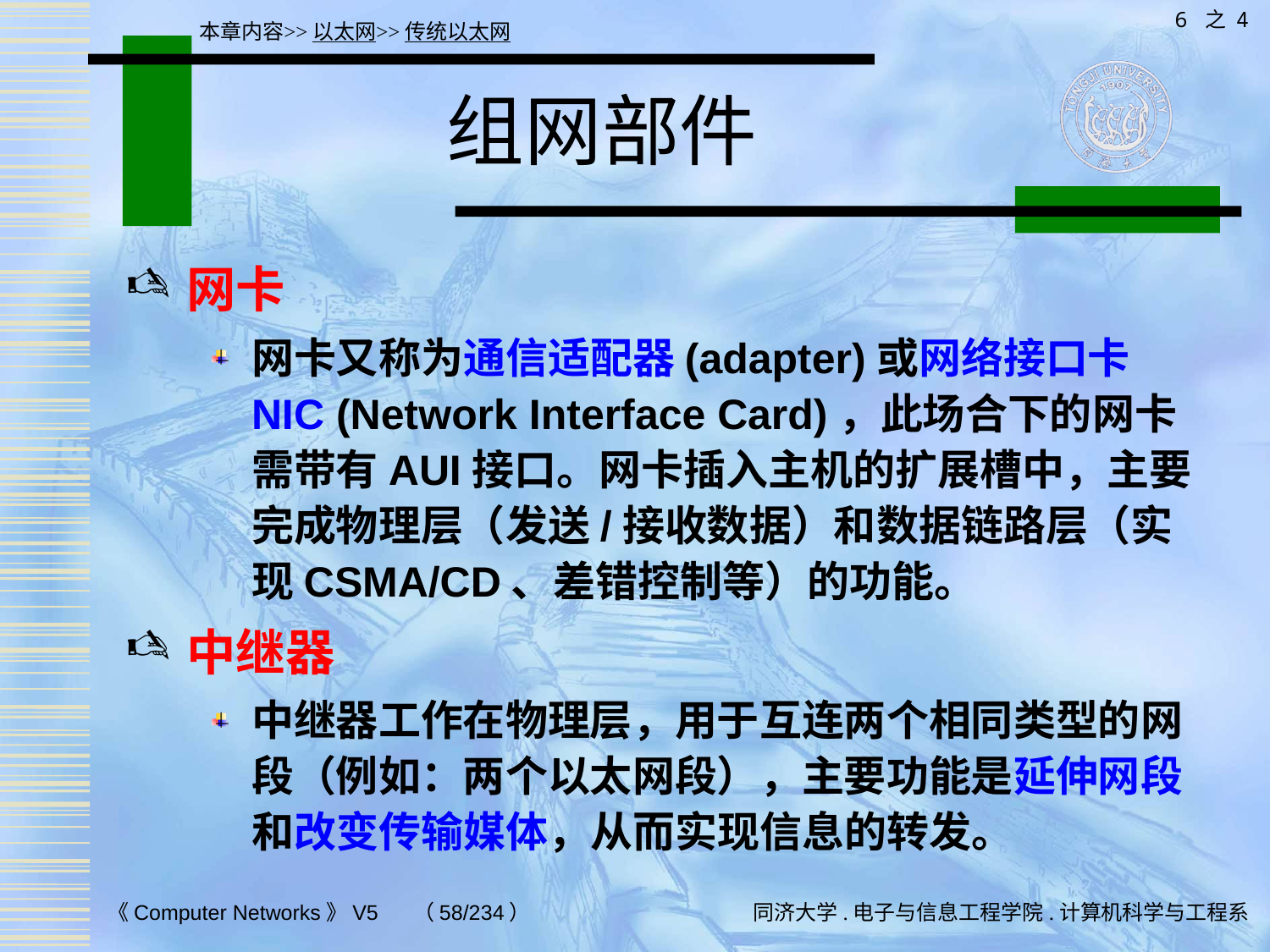

6 之 4
本章内容>>以太网>>传统以太网
# 组网部件
网卡
网卡又称为通信适配器(adapter)或网络接口卡 NIC (Network Interface Card)，此场合下的网卡需带有AUI接口。网卡插入主机的扩展槽中，主要完成物理层（发送/接收数据）和数据链路层（实现CSMA/CD、差错控制等）的功能。
中继器
中继器工作在物理层，用于互连两个相同类型的网段（例如：两个以太网段），主要功能是延伸网段和改变传输媒体，从而实现信息的转发。